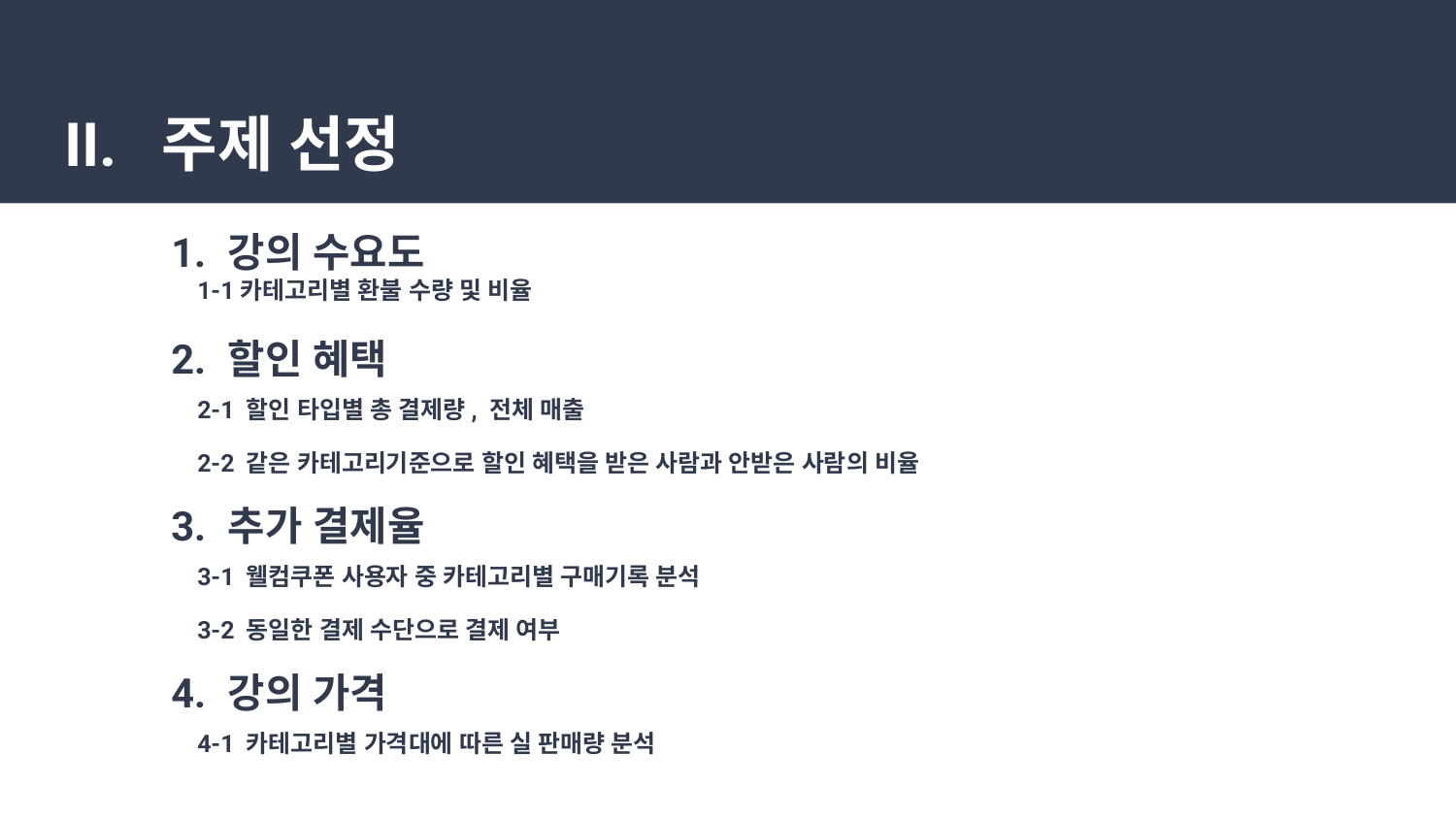

# II.  주제 선정
강의 수요도
       1-1카테고리별 환불 수량 및 비율

할인 혜택
       2-1 할인 타입별 총 결제량, 전체 매출
       2-2 같은 카테고리기준으로 할인 혜택을 받은 사람과 안받은 사람의 비율
추가 결제율
       3-1 웰컴쿠폰 사용자 중 카테고리별 구매기록 분석
       3-2 동일한 결제 수단으로 결제 여부
강의 가격
       4-1 카테고리별 가격대에 따른 실 판매량 분석